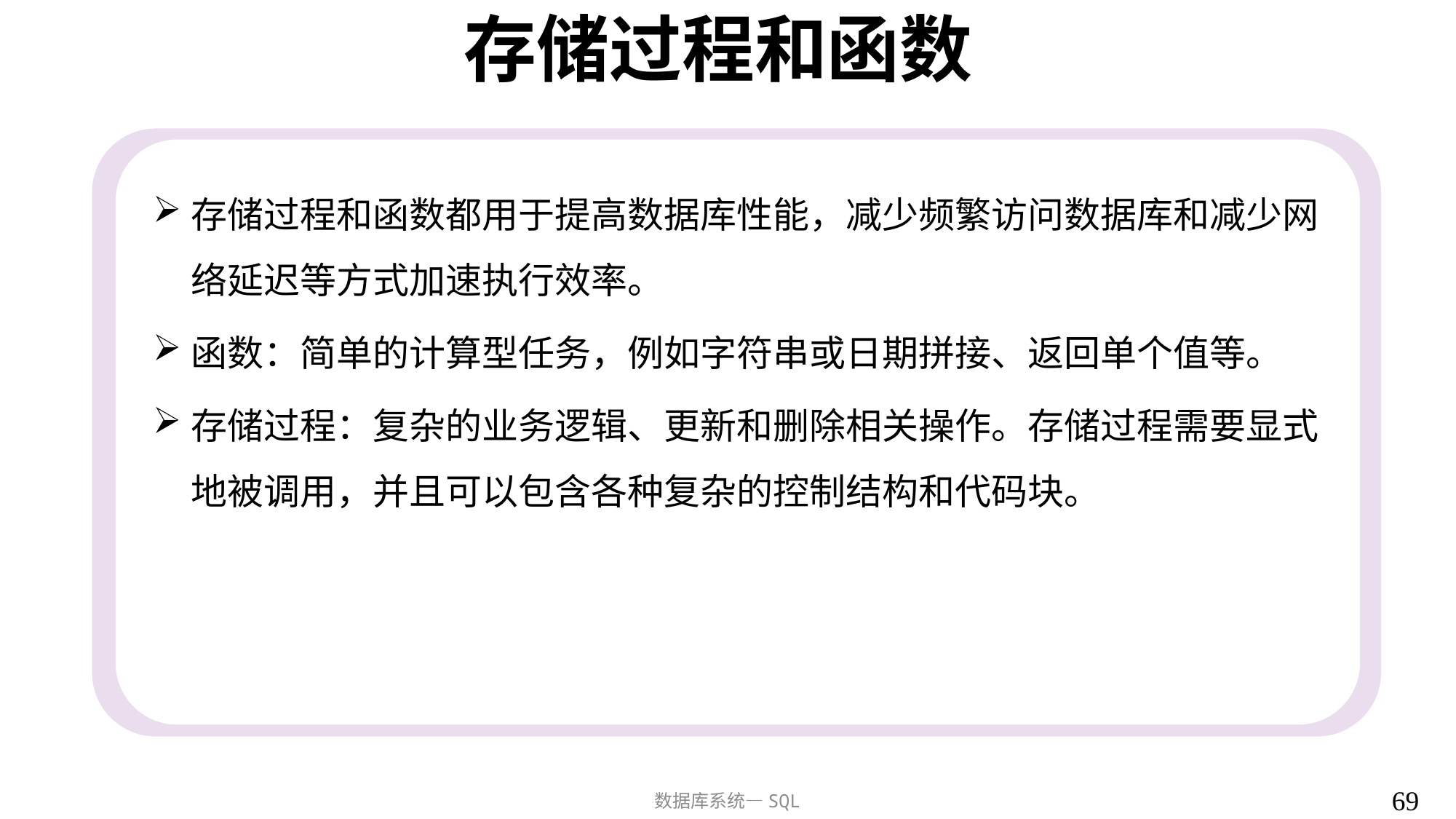

# 存储过程和函数

存储过程和函数都用于提高数据库性能，减少频繁访问数据库和减少网络延迟等方式加速执行效率。
函数：简单的计算型任务，例如字符串或日期拼接、返回单个值等。
存储过程：复杂的业务逻辑、更新和删除相关操作。存储过程需要显式地被调用，并且可以包含各种复杂的控制结构和代码块。
69
数据库系统—SQL